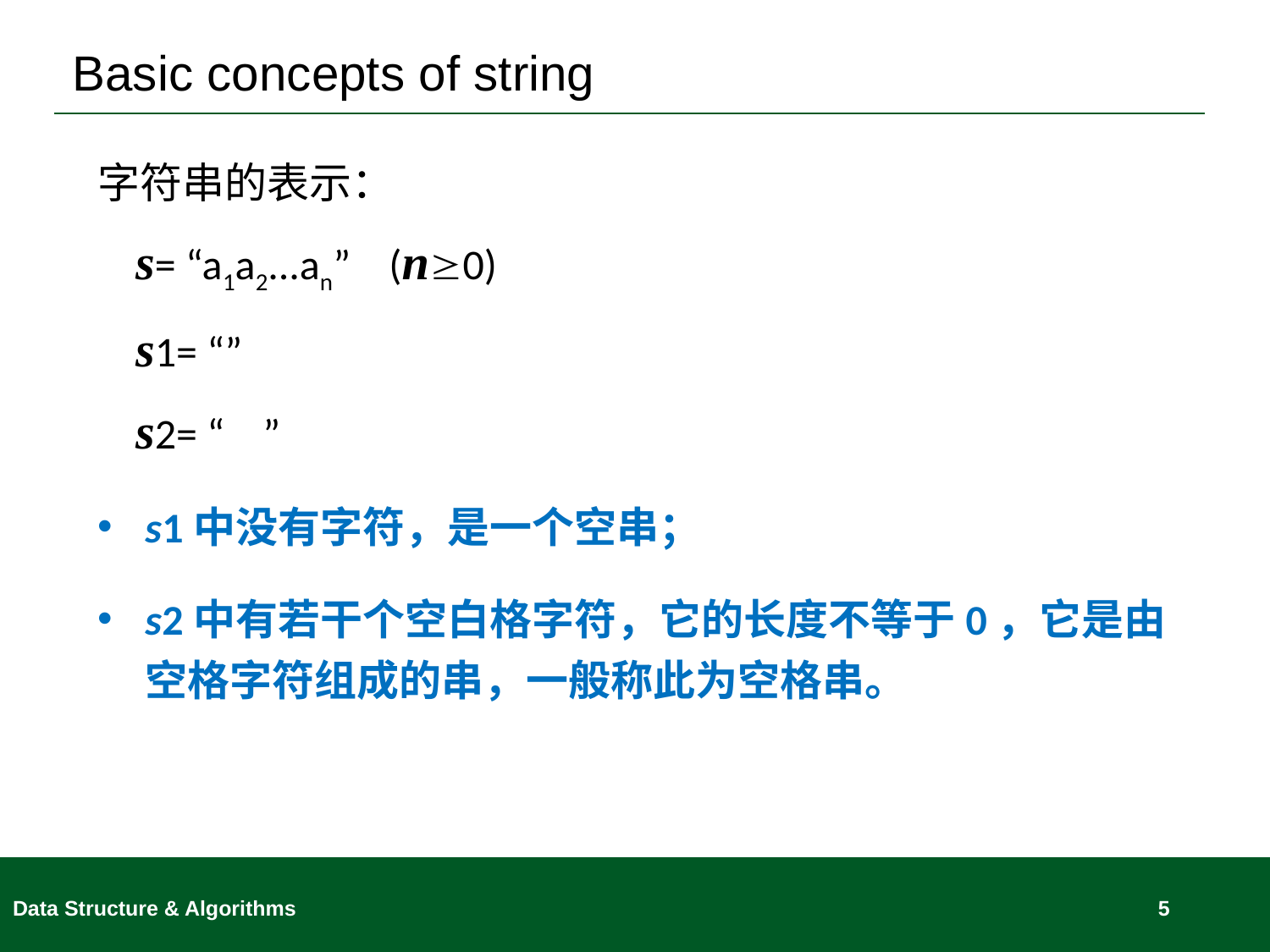

# Basic concepts of string
字符串的表示：
    s= “a1a2...an”    (n≥0)
    s1= “”
    s2= “    ”
s1中没有字符，是一个空串；
s2中有若干个空白格字符，它的长度不等于0，它是由空格字符组成的串，一般称此为空格串。
Data Structure & Algorithms
5